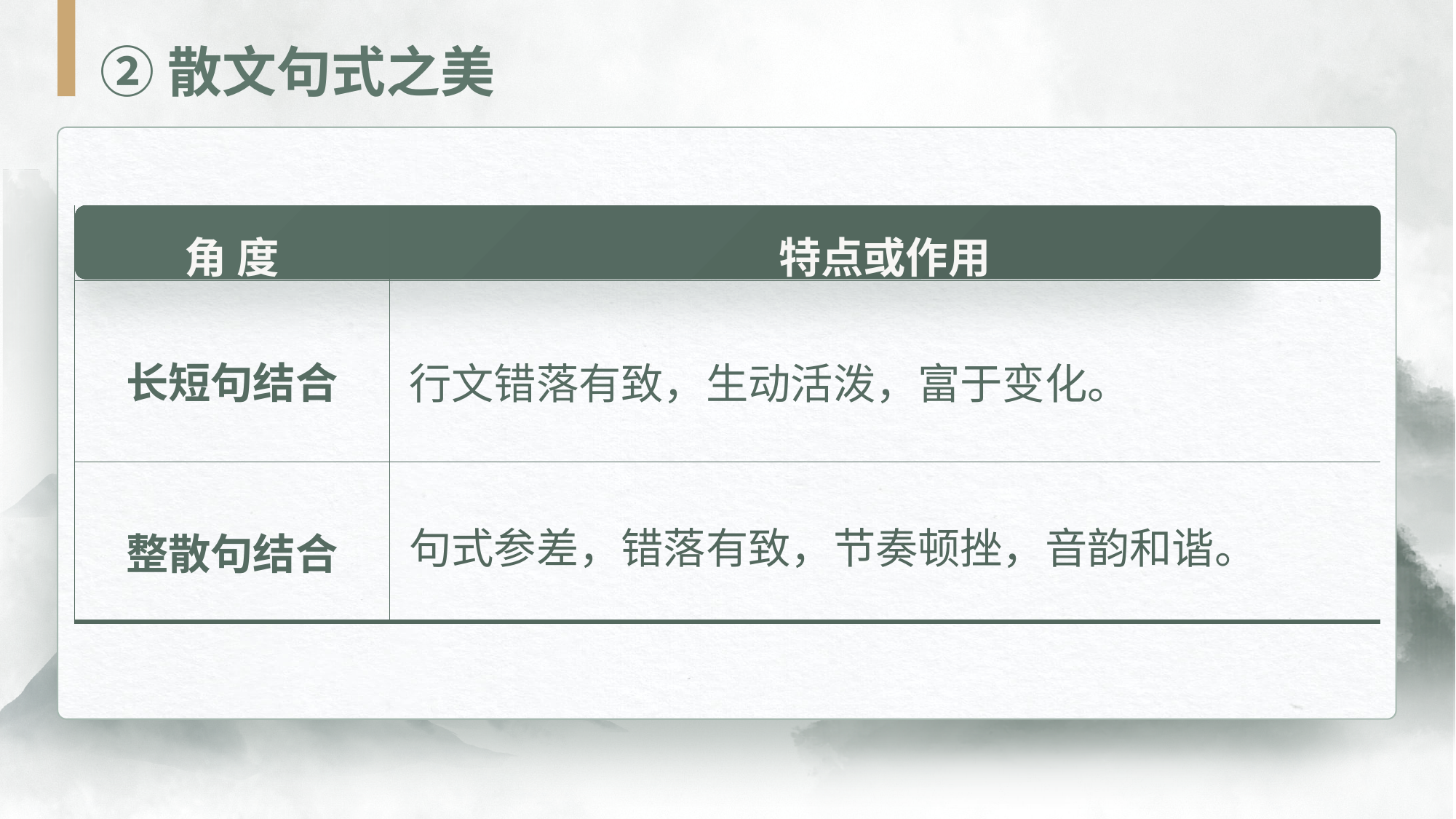

②散文句式之美

| 角 度 | 特点或作用 |
| --- | --- |
| 长短句结合 |  |
| 整散句结合 |  |

行文错落有致，生动活泼，富于变化。
句式参差，错落有致，节奏顿挫，音韵和谐。